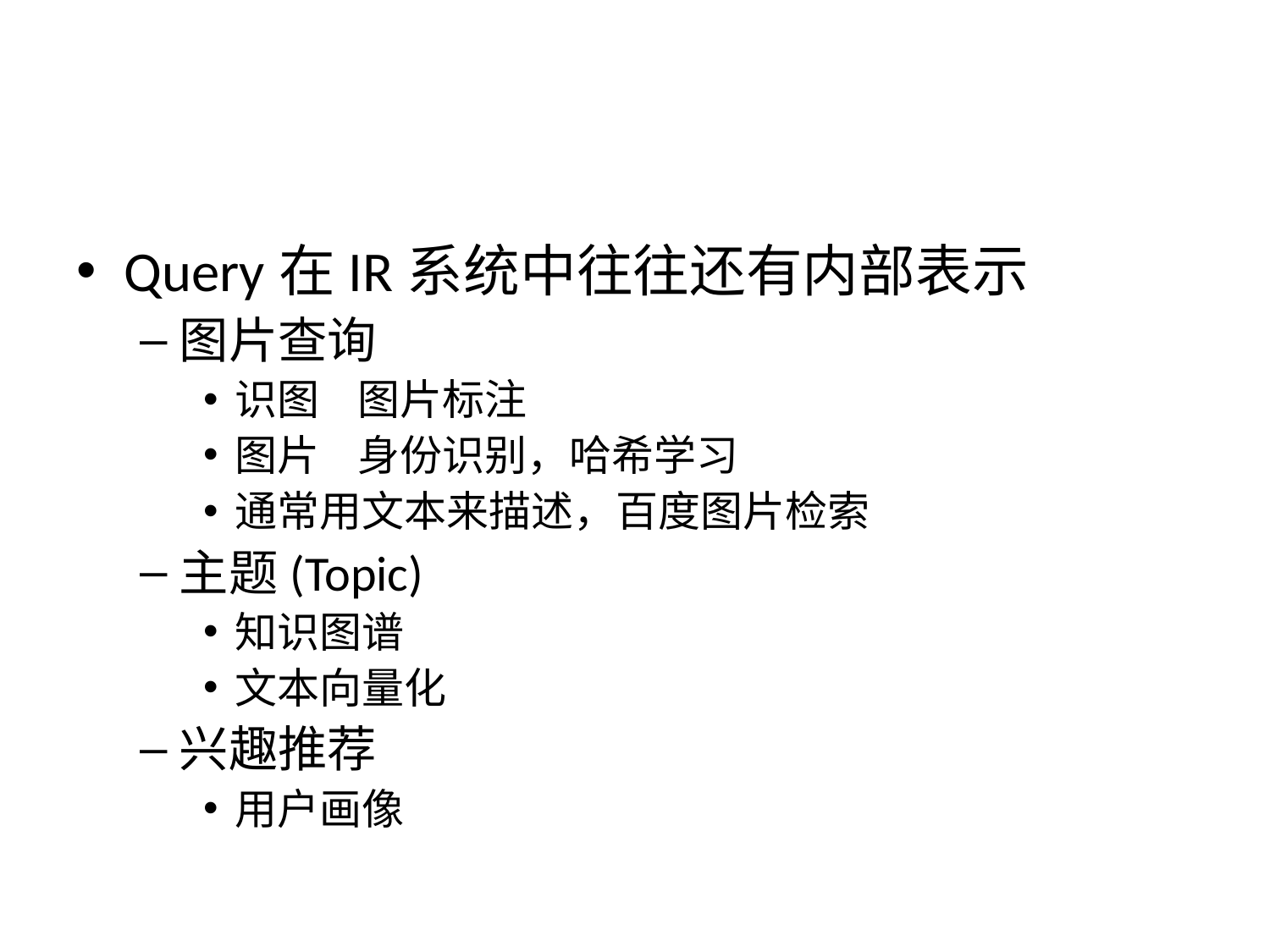

#
Query在IR系统中往往还有内部表示
图片查询
识图    图片标注
图片    身份识别，哈希学习
通常用文本来描述，百度图片检索
主题(Topic)
知识图谱
文本向量化
兴趣推荐
用户画像